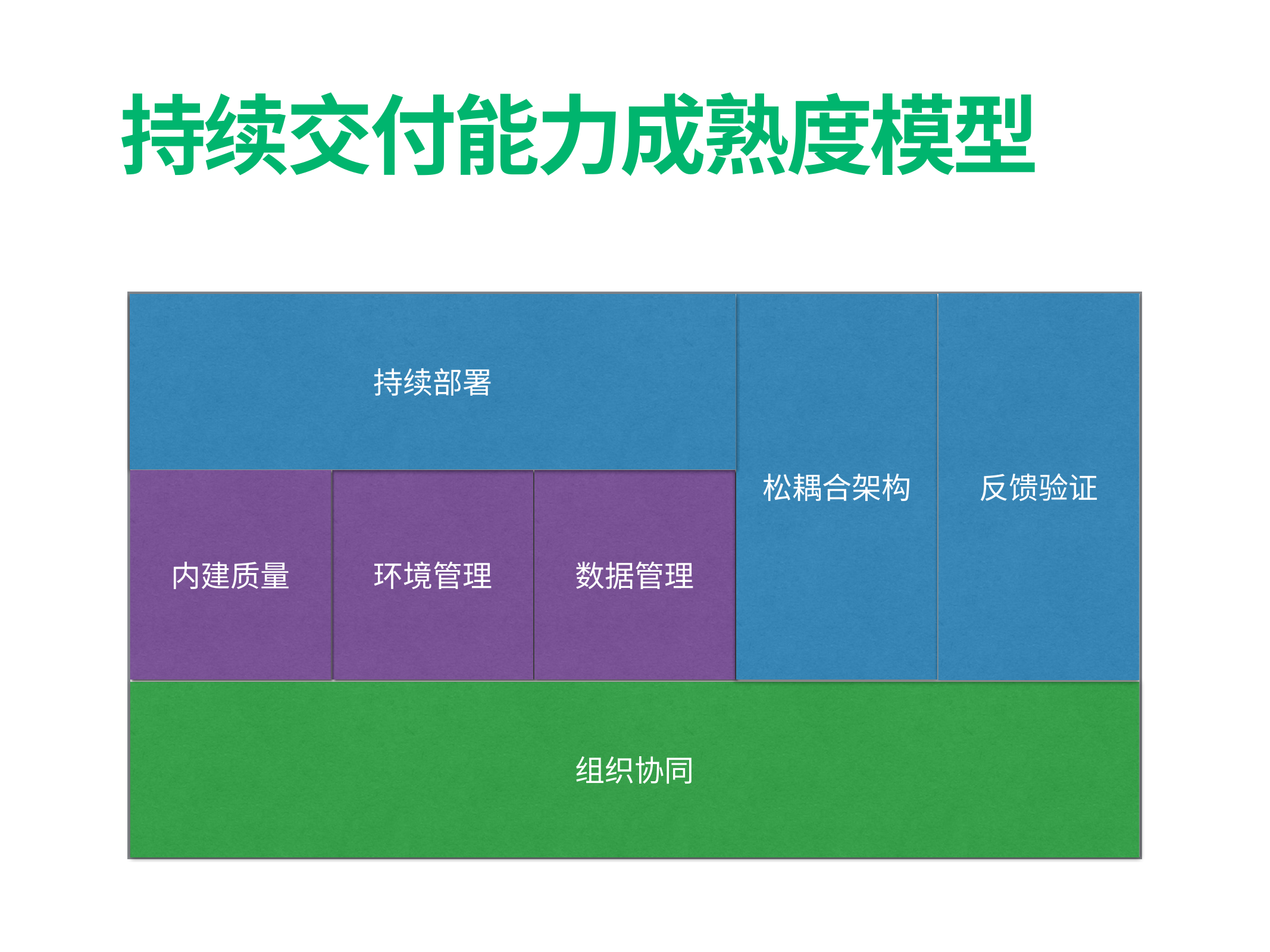

持续交付能力成熟度模型

反馈验证
持续部署
松耦合架构
内建质量
环境管理
数据管理
组织协同
39